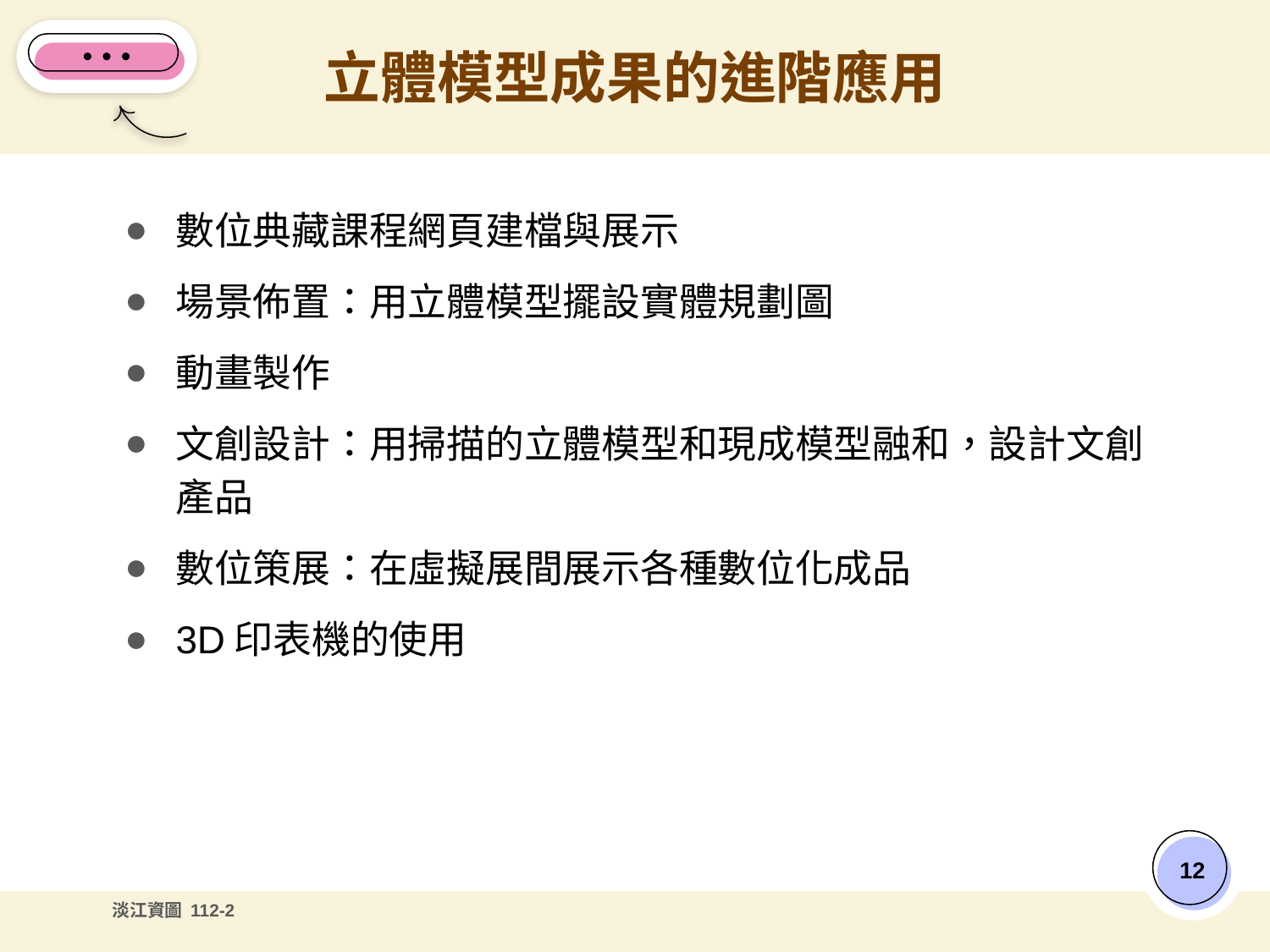

# 立體模型成果的進階應用
數位典藏課程網頁建檔與展示
場景佈置：用立體模型擺設實體規劃圖
動畫製作
文創設計：用掃描的立體模型和現成模型融和，設計文創產品
數位策展：在虛擬展間展示各種數位化成品
3D印表機的使用
12